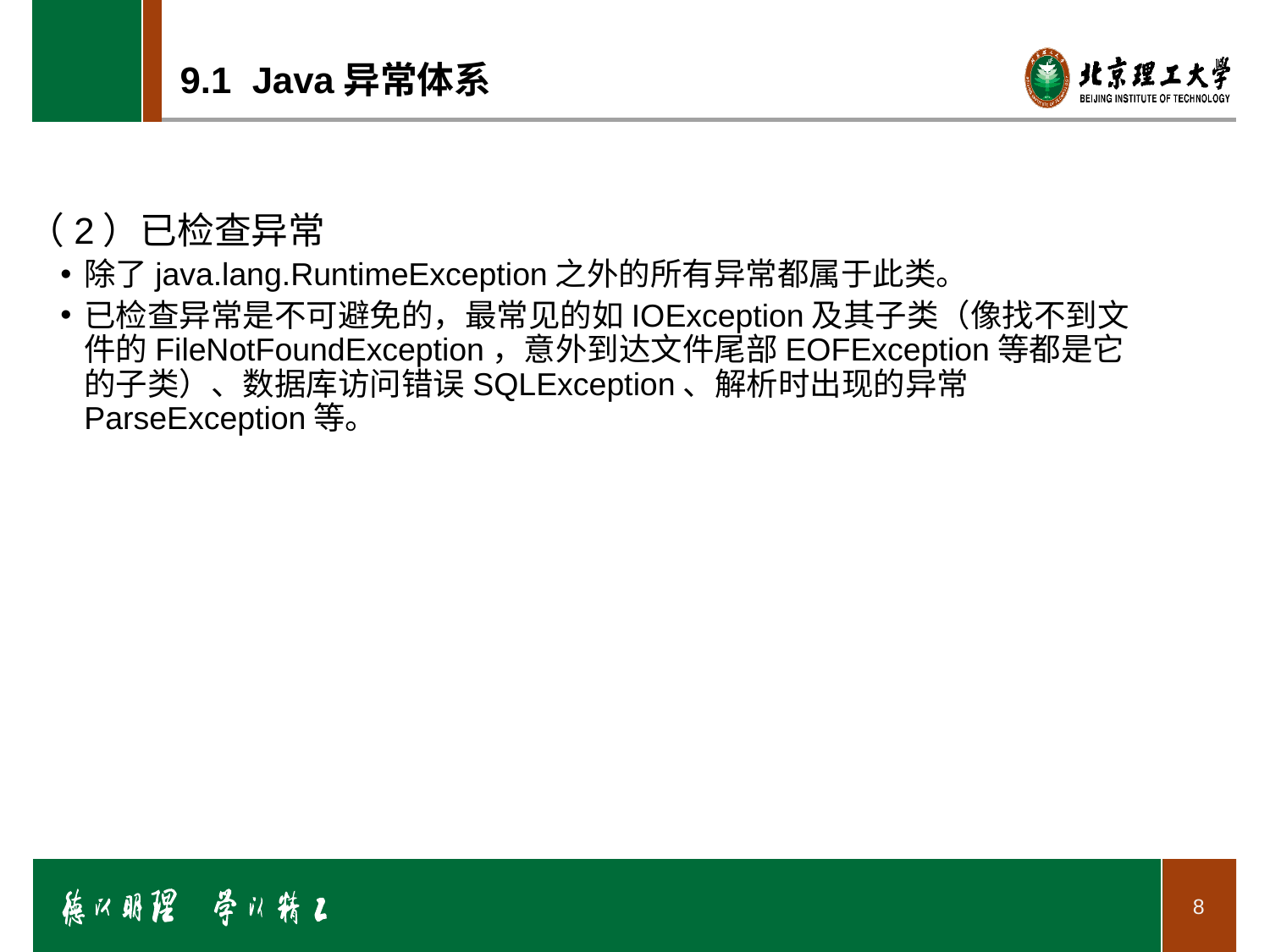

# 9.1  Java异常体系
（2）已检查异常
除了java.lang.RuntimeException之外的所有异常都属于此类。
已检查异常是不可避免的，最常见的如IOException及其子类（像找不到文件的FileNotFoundException，意外到达文件尾部EOFException等都是它的子类）、数据库访问错误SQLException、解析时出现的异常ParseException等。